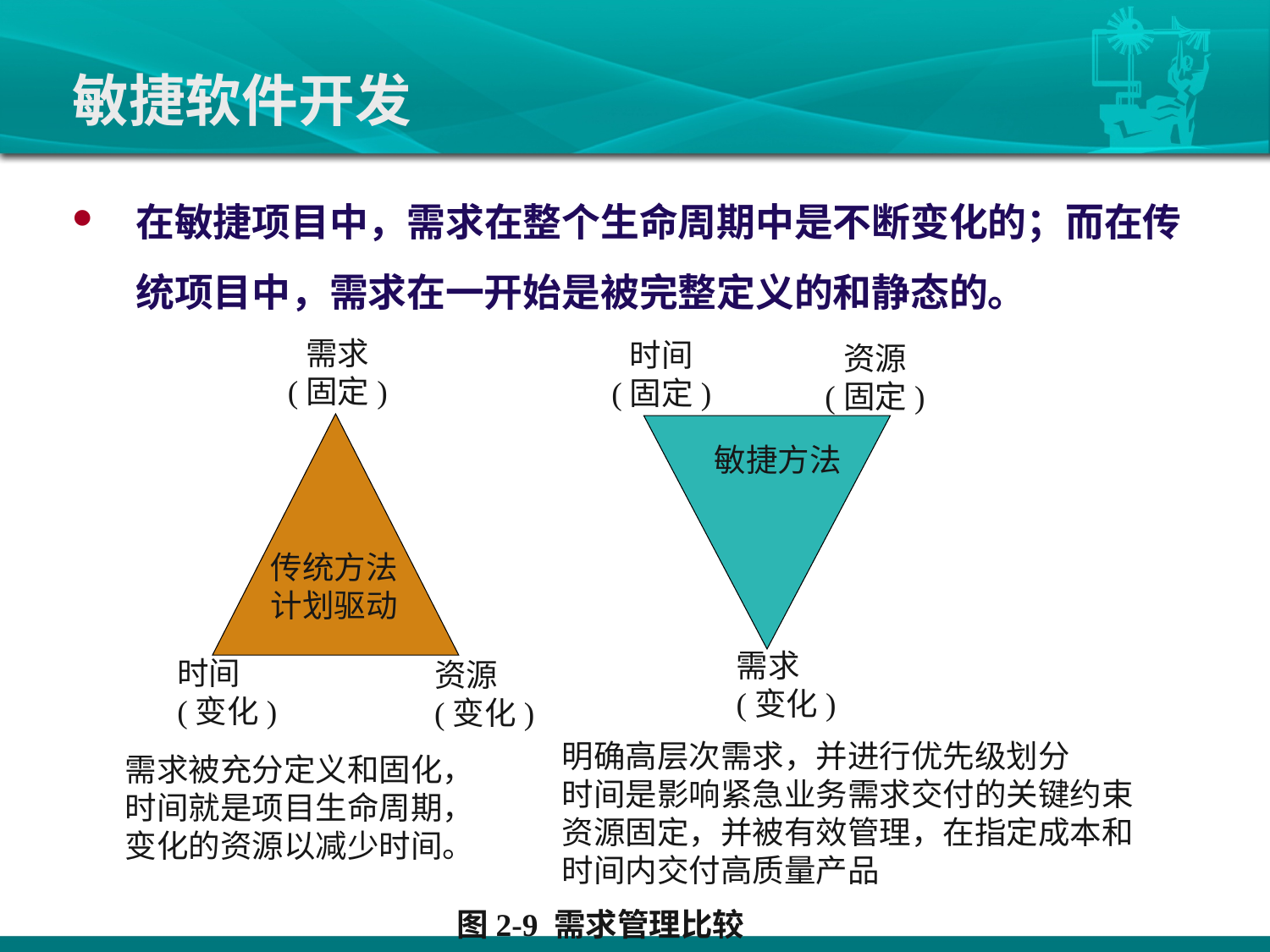

# 敏捷软件开发
在敏捷项目中，需求在整个生命周期中是不断变化的；而在传统项目中，需求在一开始是被完整定义的和静态的。
需求
(固定)
时间
(固定)
资源
(固定)

敏捷方法
传统方法
计划驱动

需求
(变化)
时间
(变化)
资源
(变化)
明确高层次需求，并进行优先级划分
时间是影响紧急业务需求交付的关键约束
资源固定，并被有效管理，在指定成本和时间内交付高质量产品
需求被充分定义和固化，
时间就是项目生命周期，
变化的资源以减少时间。
图2-9 需求管理比较